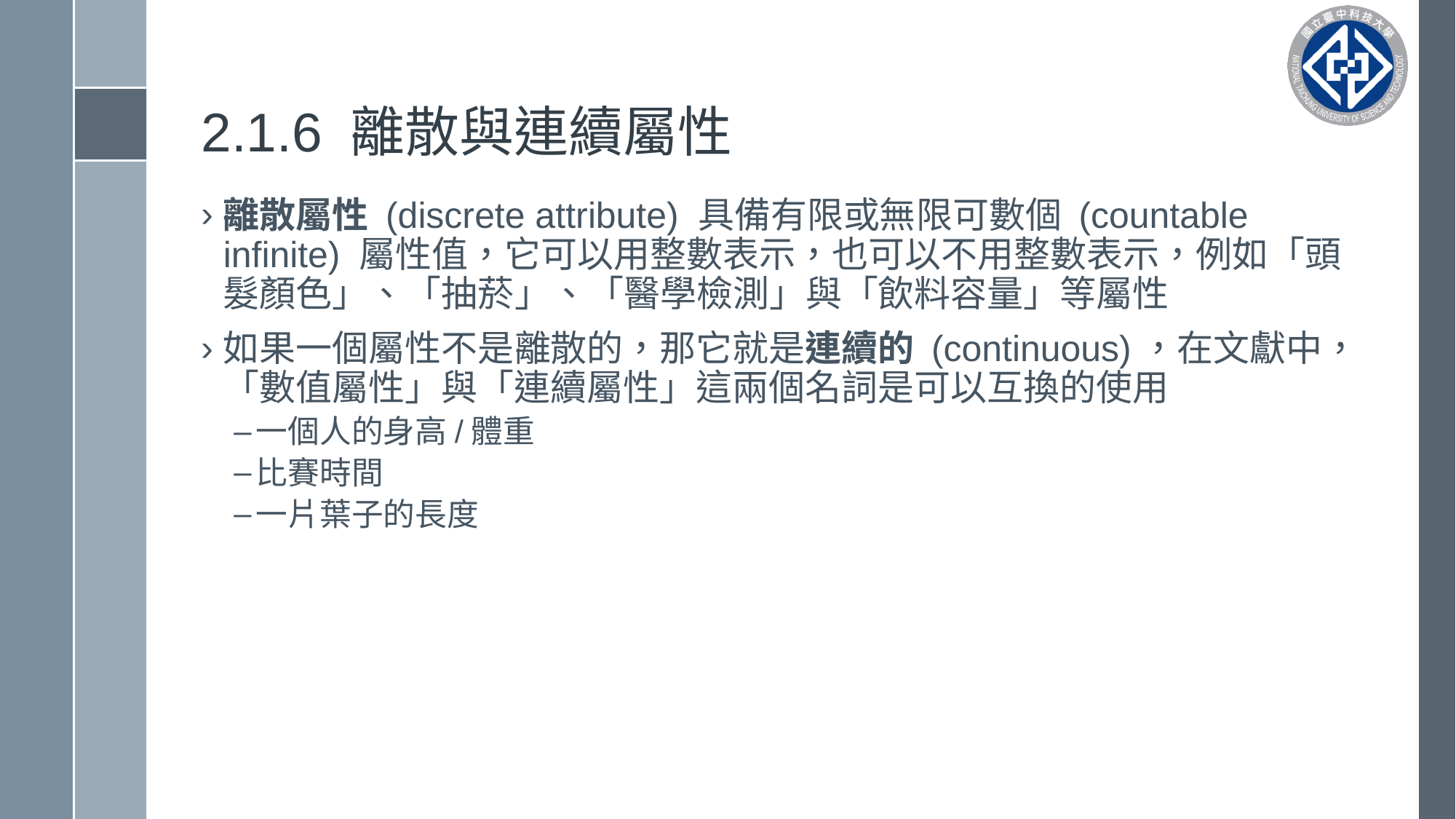

# 2.1.6 離散與連續屬性
離散屬性 (discrete attribute) 具備有限或無限可數個 (countable infinite) 屬性值，它可以用整數表示，也可以不用整數表示，例如「頭髮顏色」、「抽菸」、「醫學檢測」與「飲料容量」等屬性
如果一個屬性不是離散的，那它就是連續的 (continuous)，在文獻中，「數值屬性」與「連續屬性」這兩個名詞是可以互換的使用
一個人的身高/體重
比賽時間
一片葉子的長度